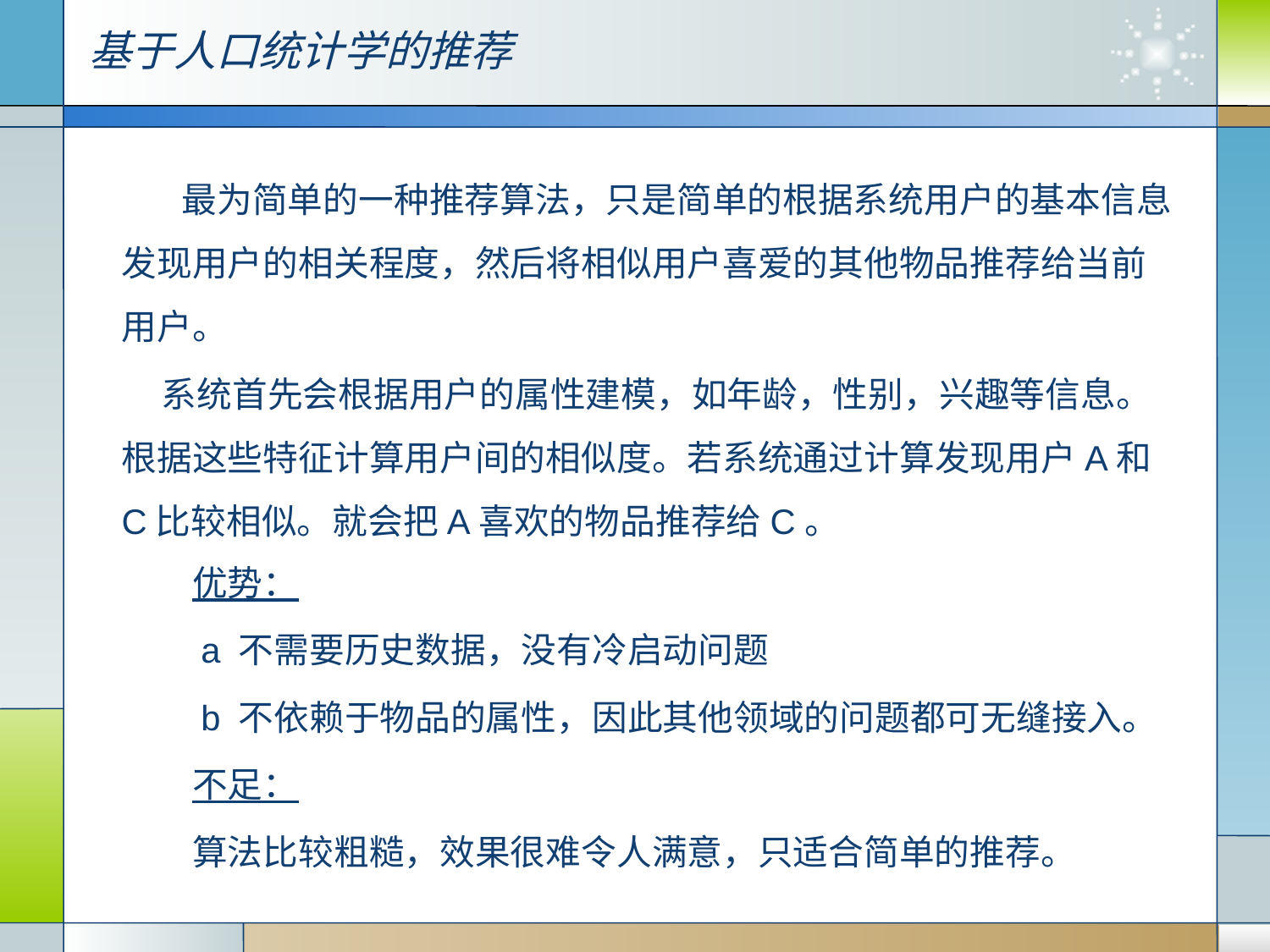

基于人口统计学的推荐
　　最为简单的一种推荐算法，只是简单的根据系统用户的基本信息发现用户的相关程度，然后将相似用户喜爱的其他物品推荐给当前用户。
    系统首先会根据用户的属性建模，如年龄，性别，兴趣等信息。根据这些特征计算用户间的相似度。若系统通过计算发现用户A和C比较相似。就会把A喜欢的物品推荐给C。
　　优势：
　　a 不需要历史数据，没有冷启动问题
　　b 不依赖于物品的属性，因此其他领域的问题都可无缝接入。
　　不足：
　　算法比较粗糙，效果很难令人满意，只适合简单的推荐。